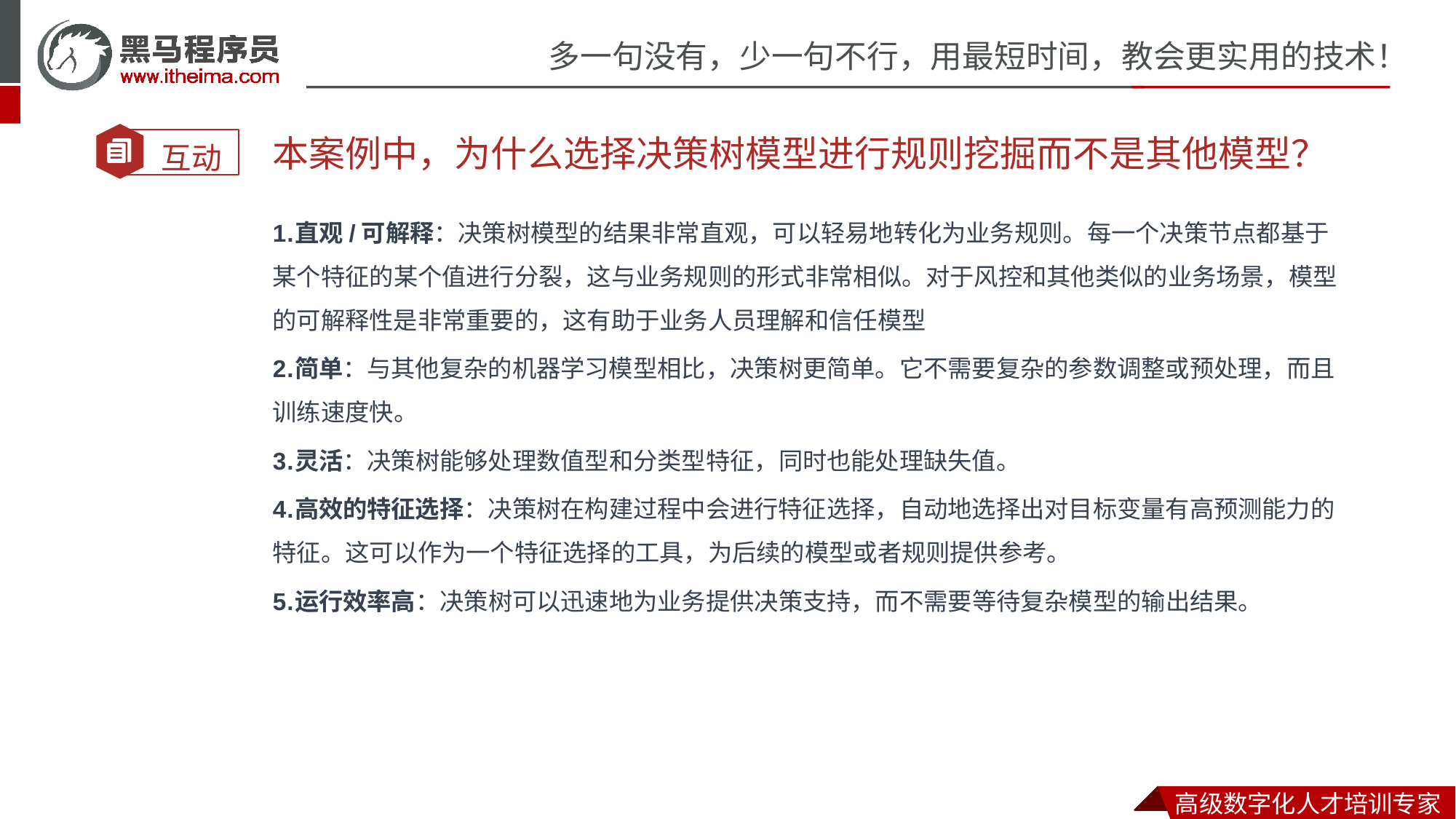

本案例中，为什么选择决策树模型进行规则挖掘而不是其他模型？
直观/可解释：决策树模型的结果非常直观，可以轻易地转化为业务规则。每一个决策节点都基于某个特征的某个值进行分裂，这与业务规则的形式非常相似。对于风控和其他类似的业务场景，模型的可解释性是非常重要的，这有助于业务人员理解和信任模型
简单：与其他复杂的机器学习模型相比，决策树更简单。它不需要复杂的参数调整或预处理，而且训练速度快。
灵活：决策树能够处理数值型和分类型特征，同时也能处理缺失值。
高效的特征选择：决策树在构建过程中会进行特征选择，自动地选择出对目标变量有高预测能力的特征。这可以作为一个特征选择的工具，为后续的模型或者规则提供参考。
运行效率高：决策树可以迅速地为业务提供决策支持，而不需要等待复杂模型的输出结果。